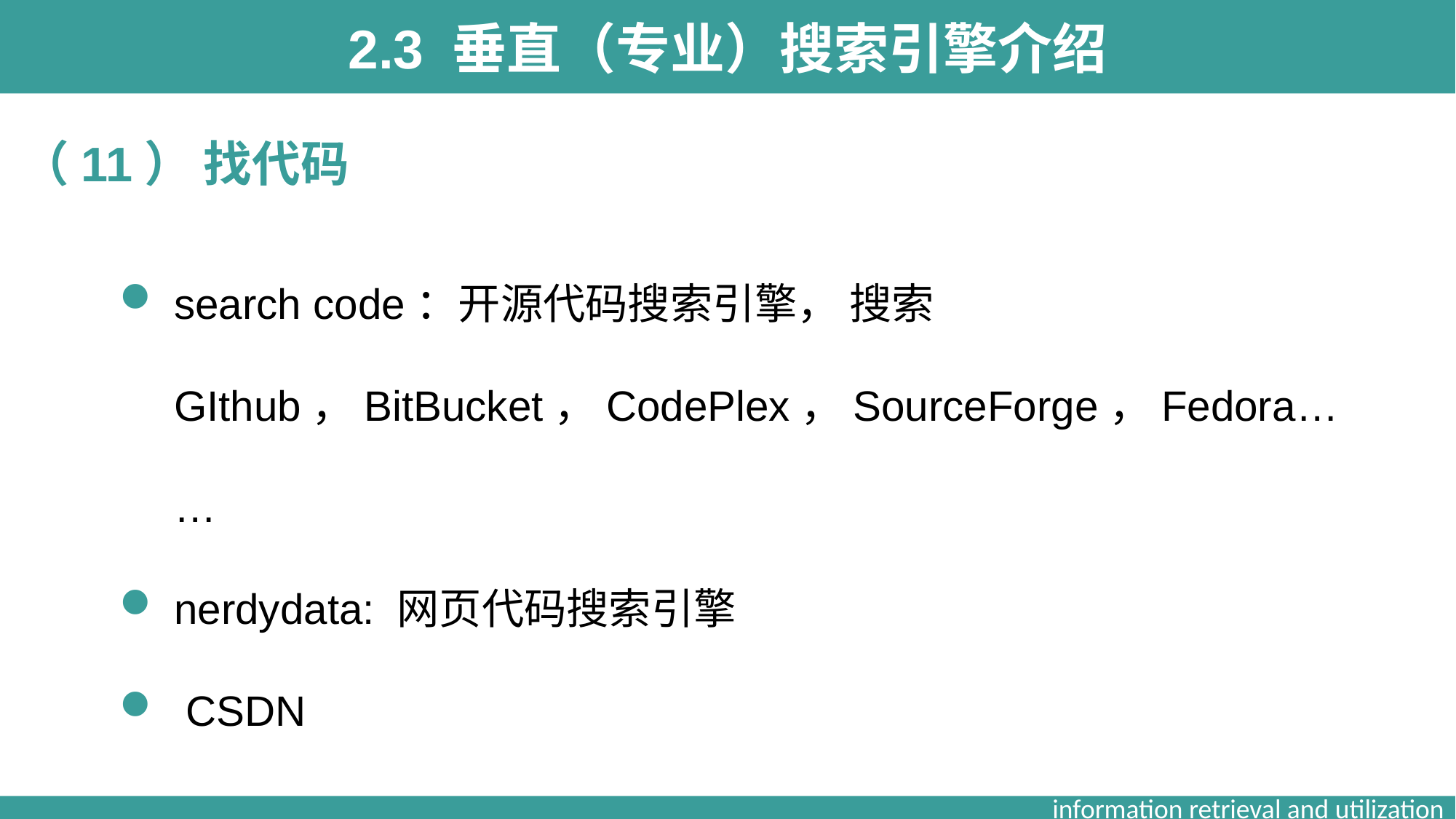

2.3 垂直（专业）搜索引擎介绍
（11） 找代码
search code：开源代码搜索引擎， 搜索GIthub，BitBucket，CodePlex，SourceForge，Fedora……
nerdydata: 网页代码搜索引擎
 CSDN
information retrieval and utilization